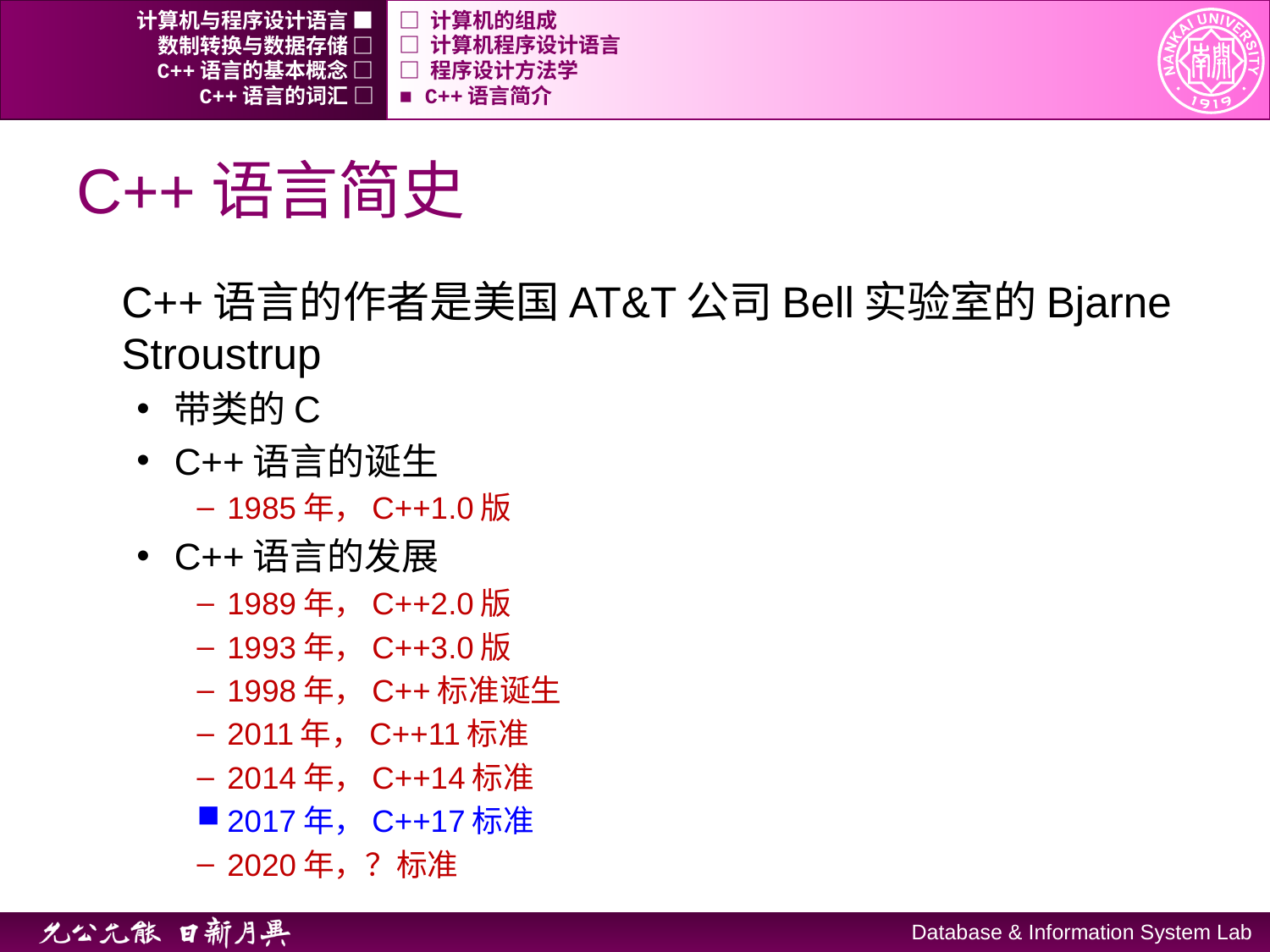

计算机与程序设计语言 ■
□ 计算机的组成
数制转换与数据存储 □
□ 计算机程序设计语言
C++语言的基本概念 □
□ 程序设计方法学
C++语言的词汇 □
■ C++语言简介
# C++语言简史
C++语言的作者是美国AT&T公司Bell实验室的Bjarne Stroustrup
带类的C
C++语言的诞生
1985年，C++1.0版
C++语言的发展
1989年，C++2.0版
1993年，C++3.0版
1998年，C++标准诞生
2011年，C++11标准
2014年，C++14标准
2017年，C++17标准
2020年，？标准